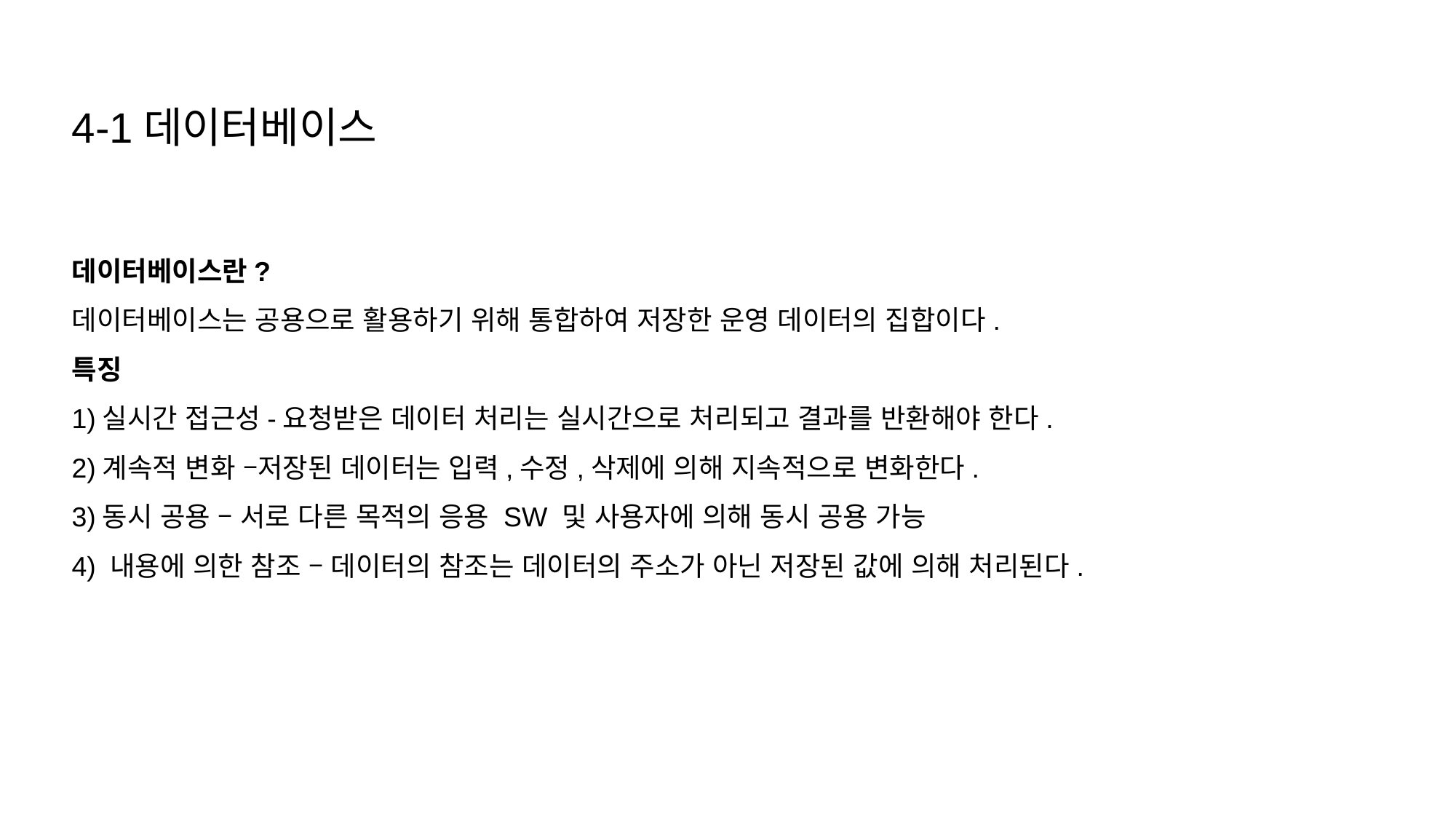

4-1데이터베이스
데이터베이스란?
데이터베이스는 공용으로 활용하기 위해 통합하여 저장한 운영 데이터의 집합이다.
특징
1)실시간 접근성-요청받은 데이터 처리는 실시간으로 처리되고 결과를 반환해야 한다.
2)계속적 변화 –저장된 데이터는 입력,수정,삭제에 의해 지속적으로 변화한다.
3)동시 공용 – 서로 다른 목적의 응용 SW 및 사용자에 의해 동시 공용 가능
4) 내용에 의한 참조 – 데이터의 참조는 데이터의 주소가 아닌 저장된 값에 의해 처리된다.